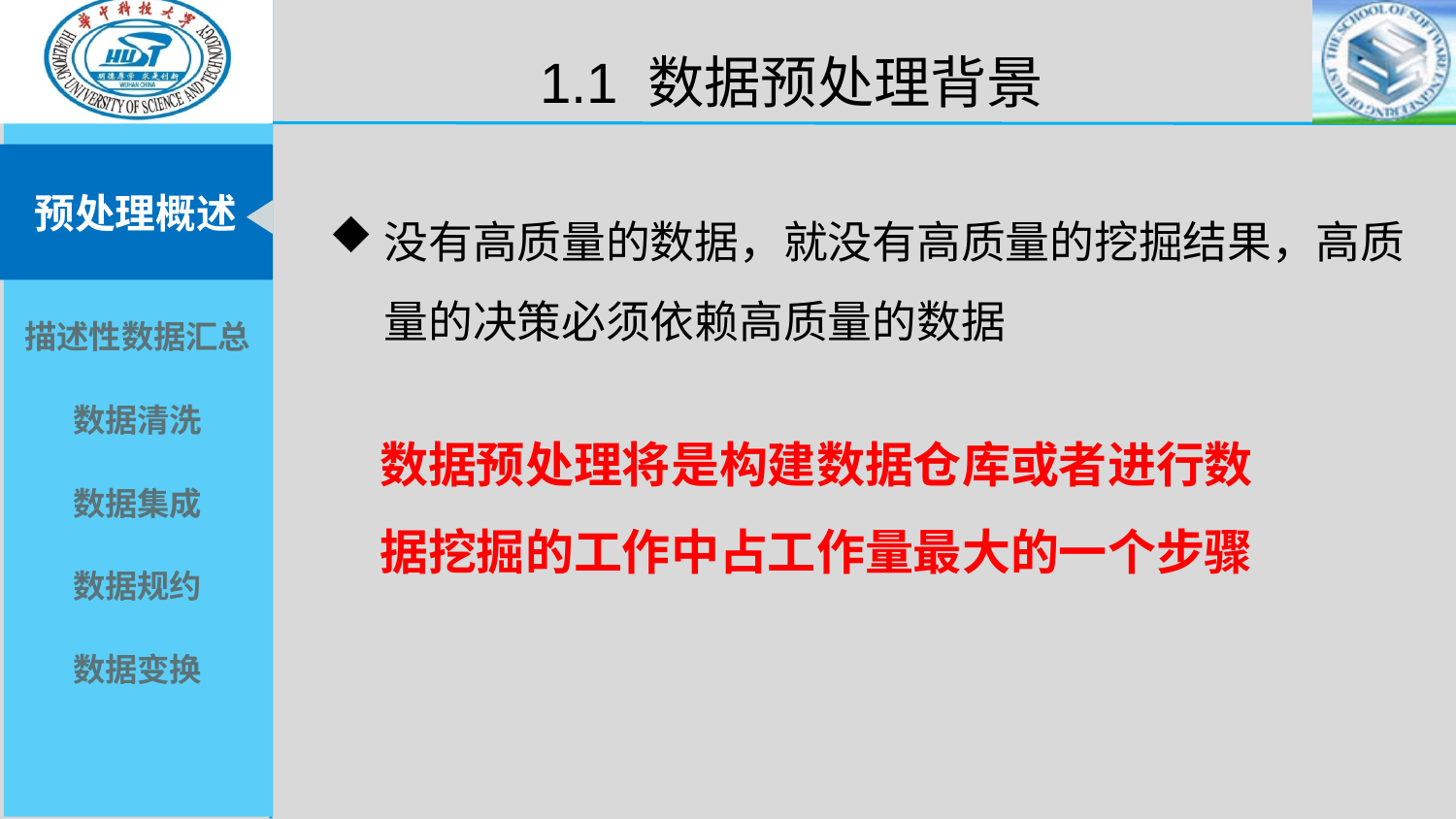

1.1 数据预处理背景
没有高质量的数据，就没有高质量的挖掘结果，高质量的决策必须依赖高质量的数据
数据预处理将是构建数据仓库或者进行数据挖掘的工作中占工作量最大的一个步骤